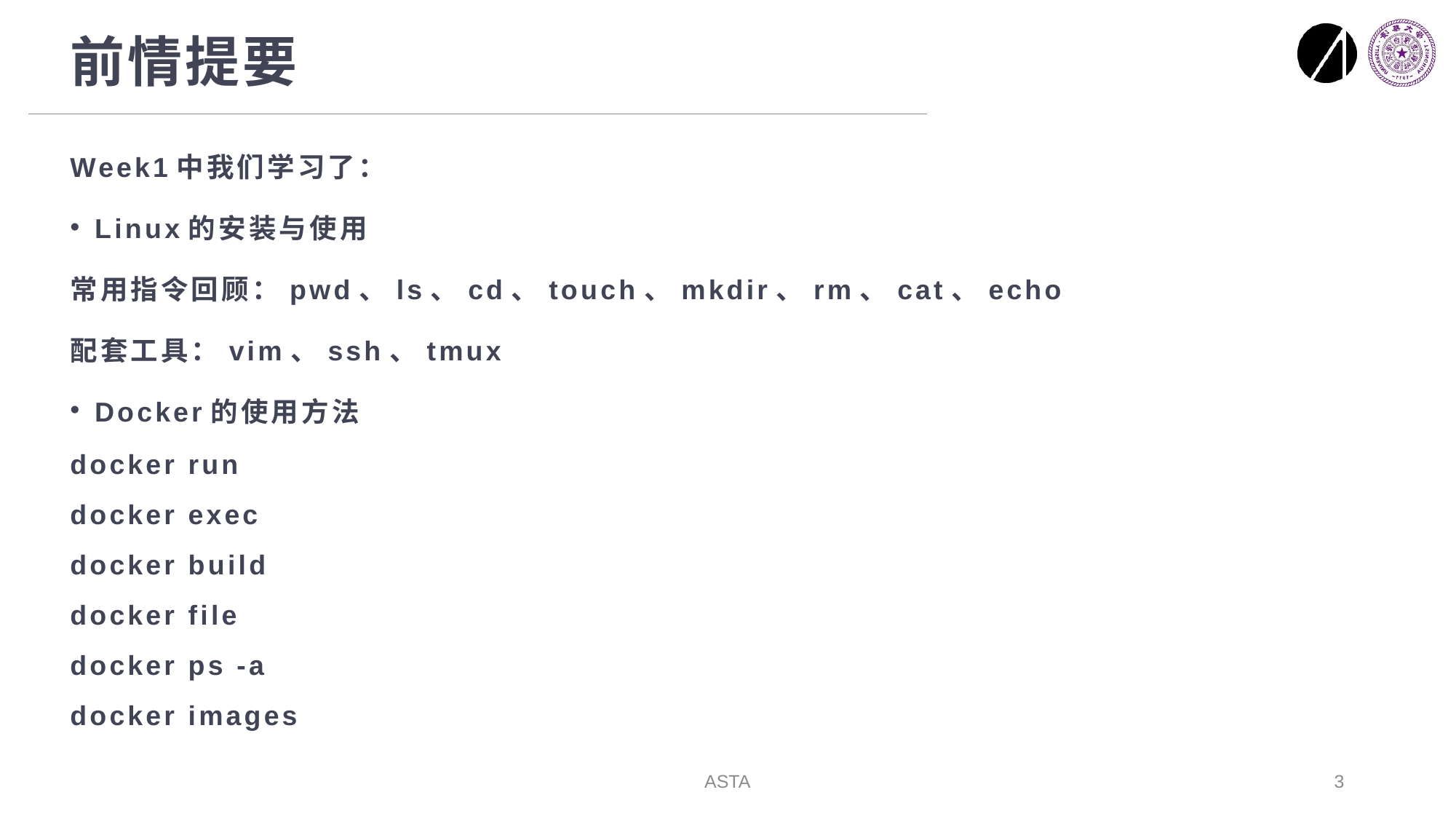

# 前情提要
Week1中我们学习了：
Linux的安装与使用
常用指令回顾：pwd、ls、cd、touch、mkdir、rm、cat、echo
配套工具：vim、ssh、tmux
Docker的使用方法
docker run
docker exec
docker build
docker file
docker ps -a
docker images

ASTA
3